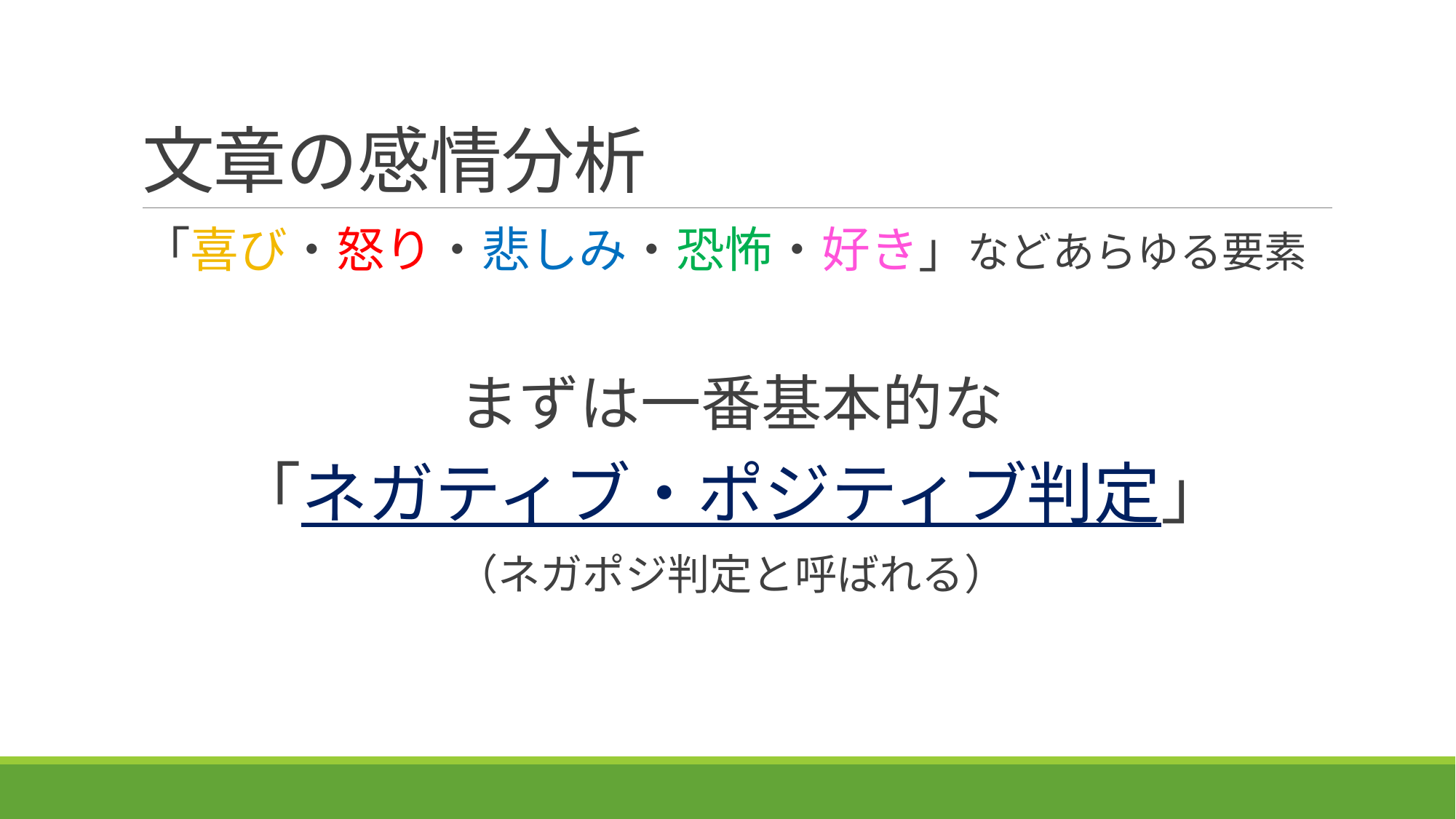

# 文章の感情分析
「喜び・怒り・悲しみ・恐怖・好き」などあらゆる要素

まずは一番基本的な
「ネガティブ・ポジティブ判定」
（ネガポジ判定と呼ばれる）